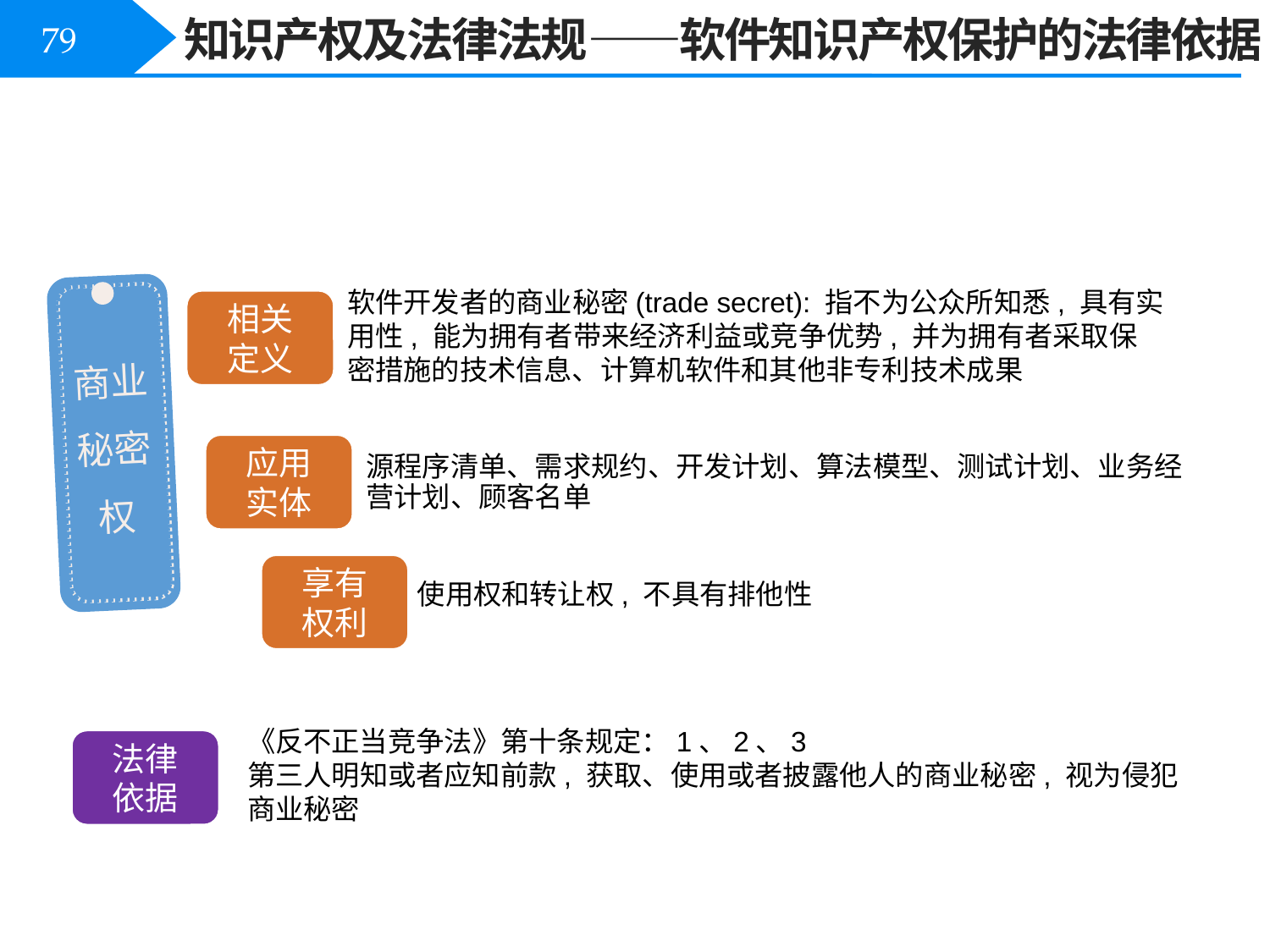

知识产权及法律法规——软件知识产权保护的法律依据
79

软件开发者的商业秘密(trade secret): 指不为公众所知悉, 具有实用性, 能为拥有者带来经济利益或竞争优势, 并为拥有者采取保密措施的技术信息、计算机软件和其他非专利技术成果

相关
定义
商业秘密权
应用
实体
源程序清单、需求规约、开发计划、算法模型、测试计划、业务经营计划、顾客名单
享有
权利
使用权和转让权, 不具有排他性
《反不正当竞争法》第十条规定：1、2、3
第三人明知或者应知前款, 获取、使用或者披露他人的商业秘密, 视为侵犯商业秘密
法律
依据